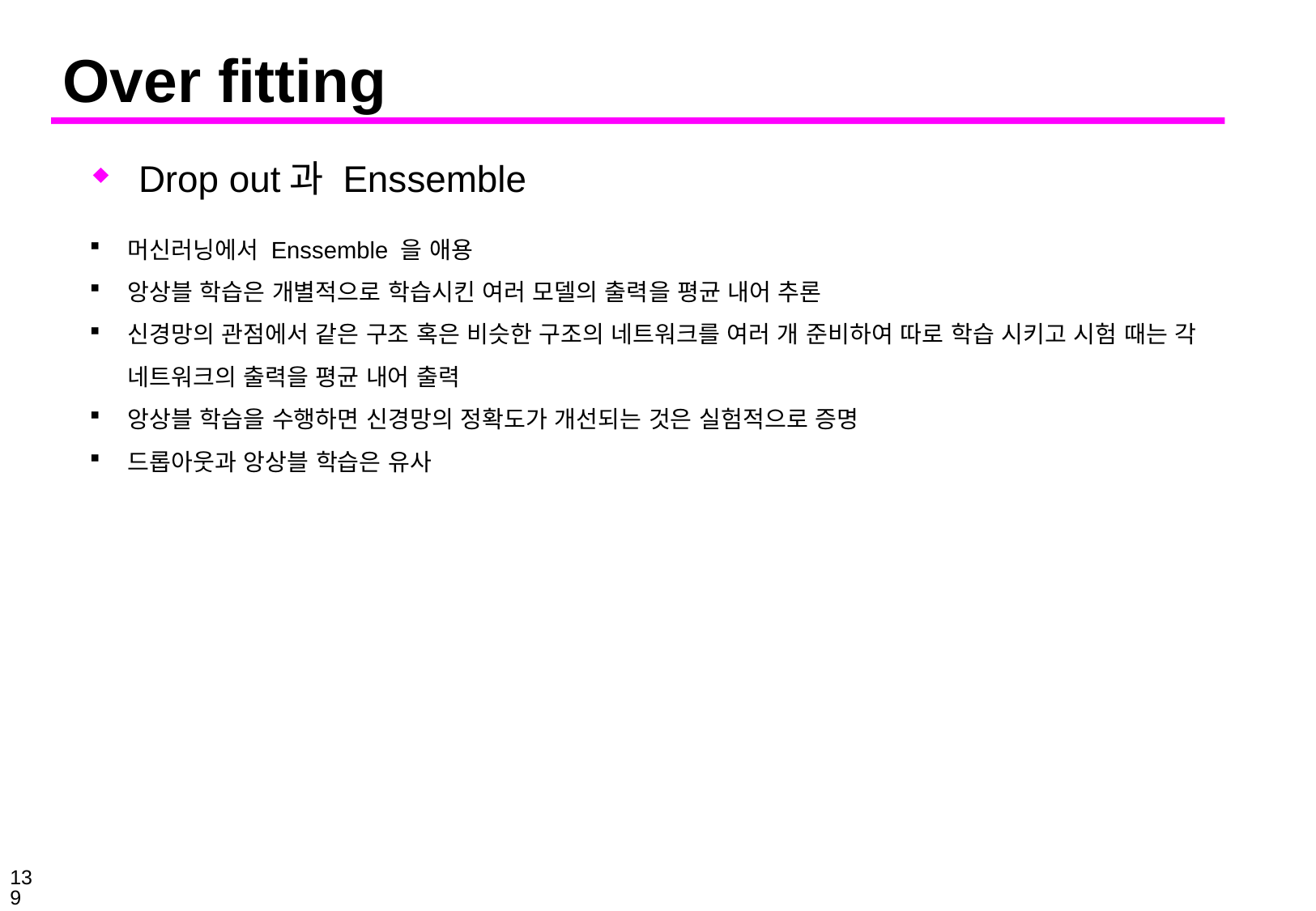

# Over fitting
Drop out과 Enssemble
머신러닝에서 Enssemble 을 애용
앙상블 학습은 개별적으로 학습시킨 여러 모델의 출력을 평균 내어 추론
신경망의 관점에서 같은 구조 혹은 비슷한 구조의 네트워크를 여러 개 준비하여 따로 학습 시키고 시험 때는 각 네트워크의 출력을 평균 내어 출력
앙상블 학습을 수행하면 신경망의 정확도가 개선되는 것은 실험적으로 증명
드롭아웃과 앙상블 학습은 유사
139